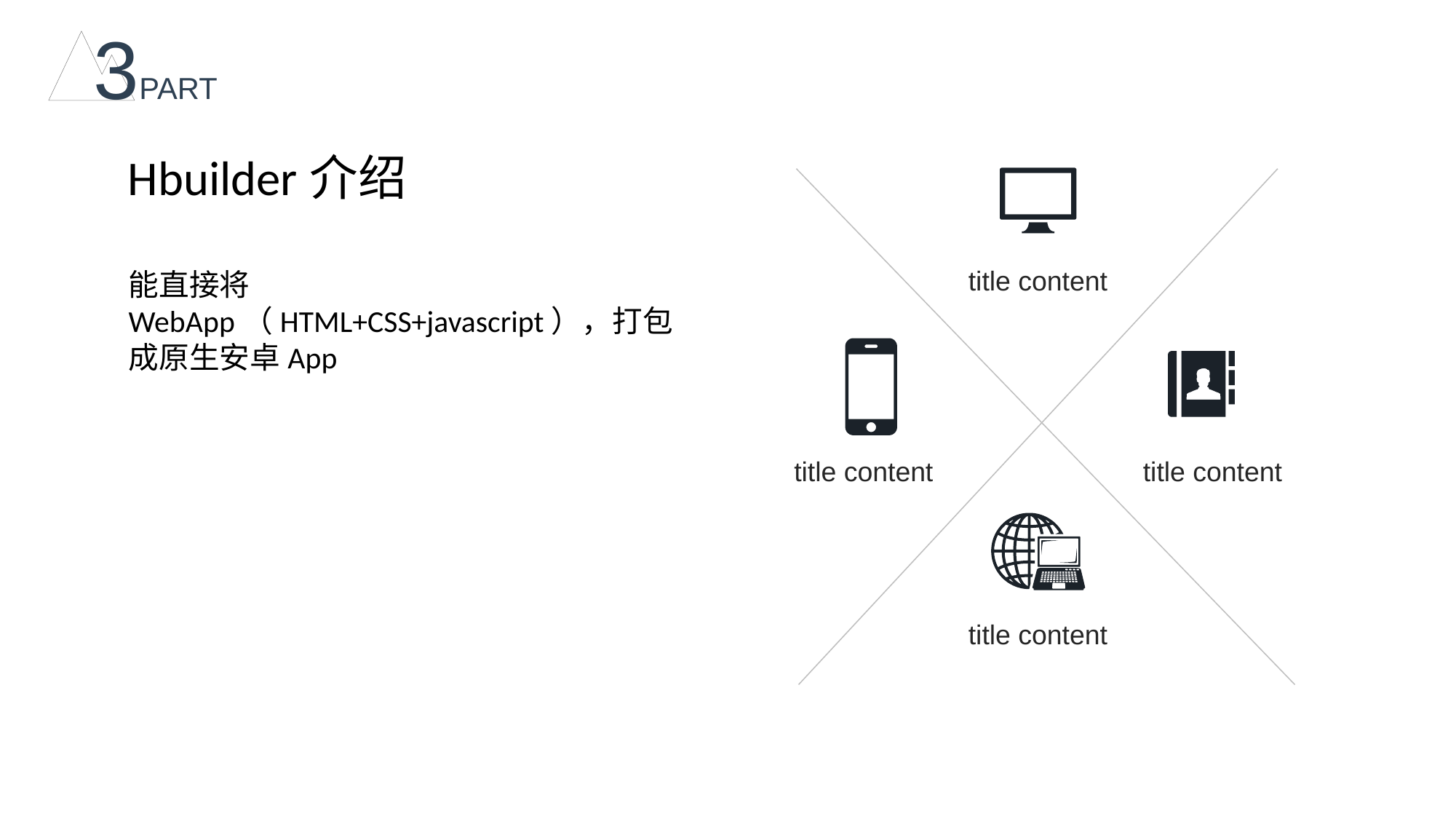

3PART

Hbuilder介绍

title content
能直接将WebApp（HTML+CSS+javascript），打包成原生安卓App

title content
title content

title content